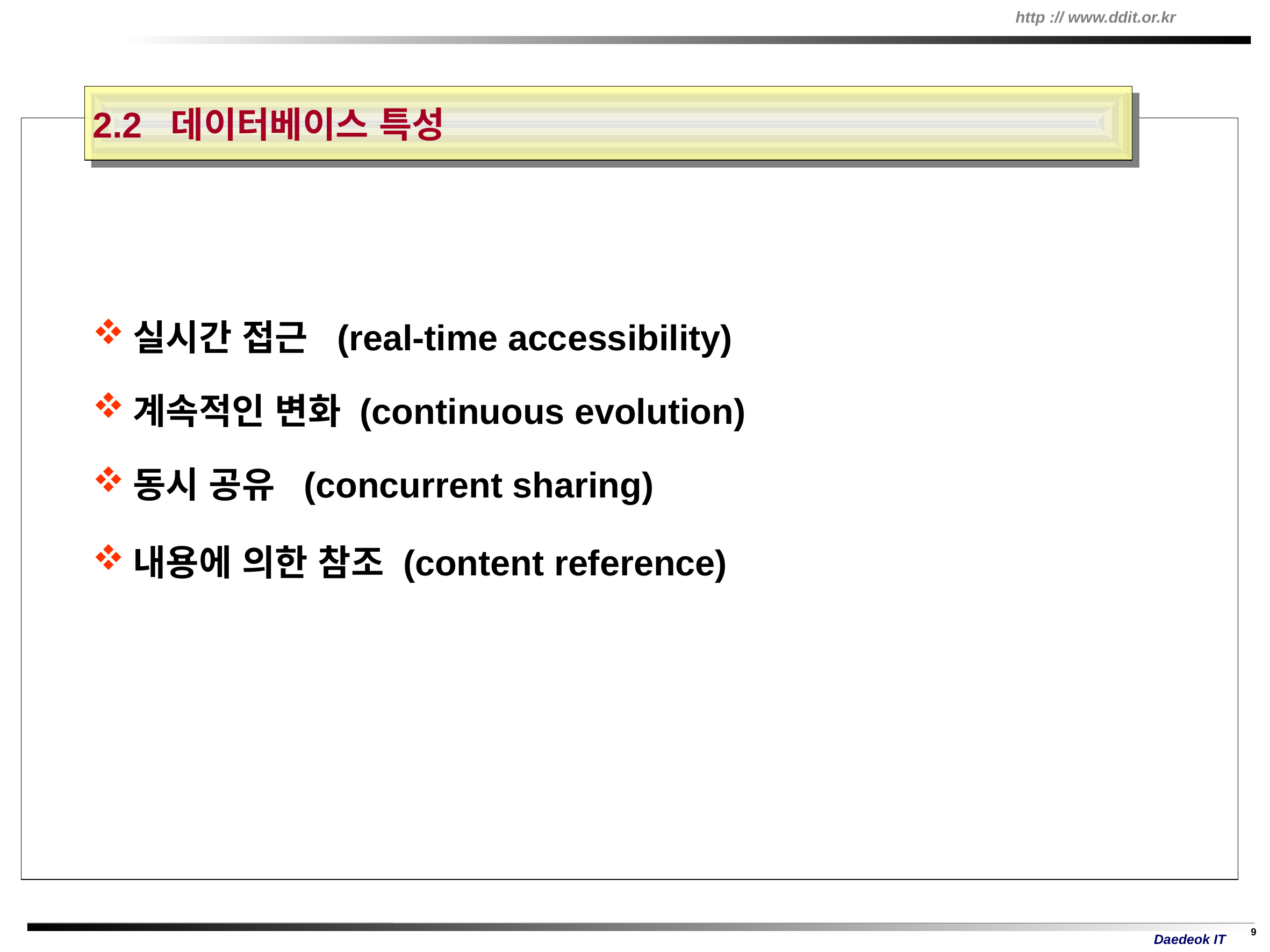

2.2  데이터베이스 특성

실시간 접근  (real-time accessibility)
계속적인 변화 (continuous evolution)
동시 공유  (concurrent sharing)
내용에 의한 참조 (content reference)